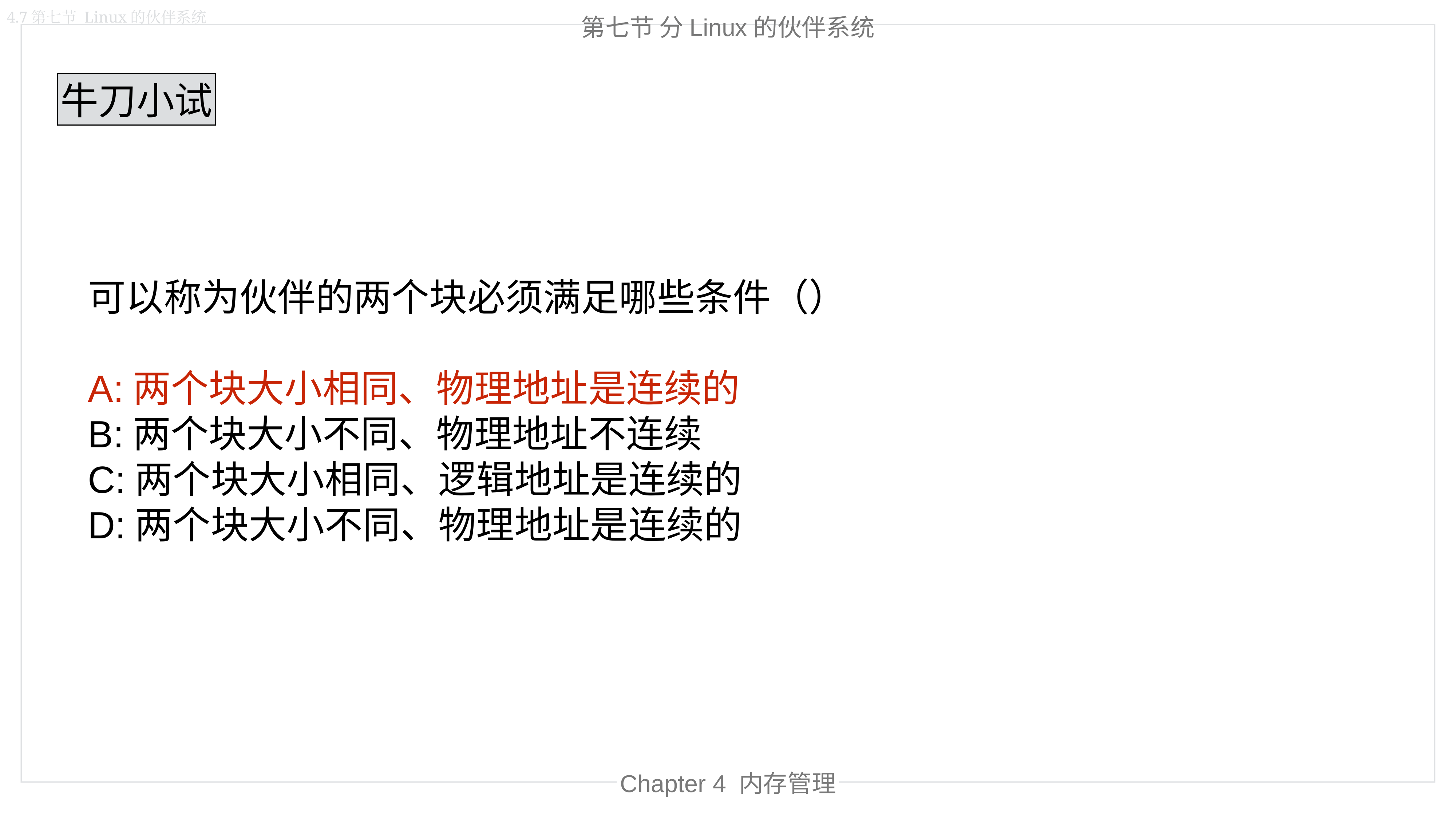

4.7第七节 Linux的伙伴系统
第七节 分Linux的伙伴系统

牛刀小试
可以称为伙伴的两个块必须满足哪些条件（）

A:两个块大小相同、物理地址是连续的
B:两个块大小不同、物理地址不连续
C:两个块大小相同、逻辑地址是连续的
D:两个块大小不同、物理地址是连续的
Chapter 4 内存管理